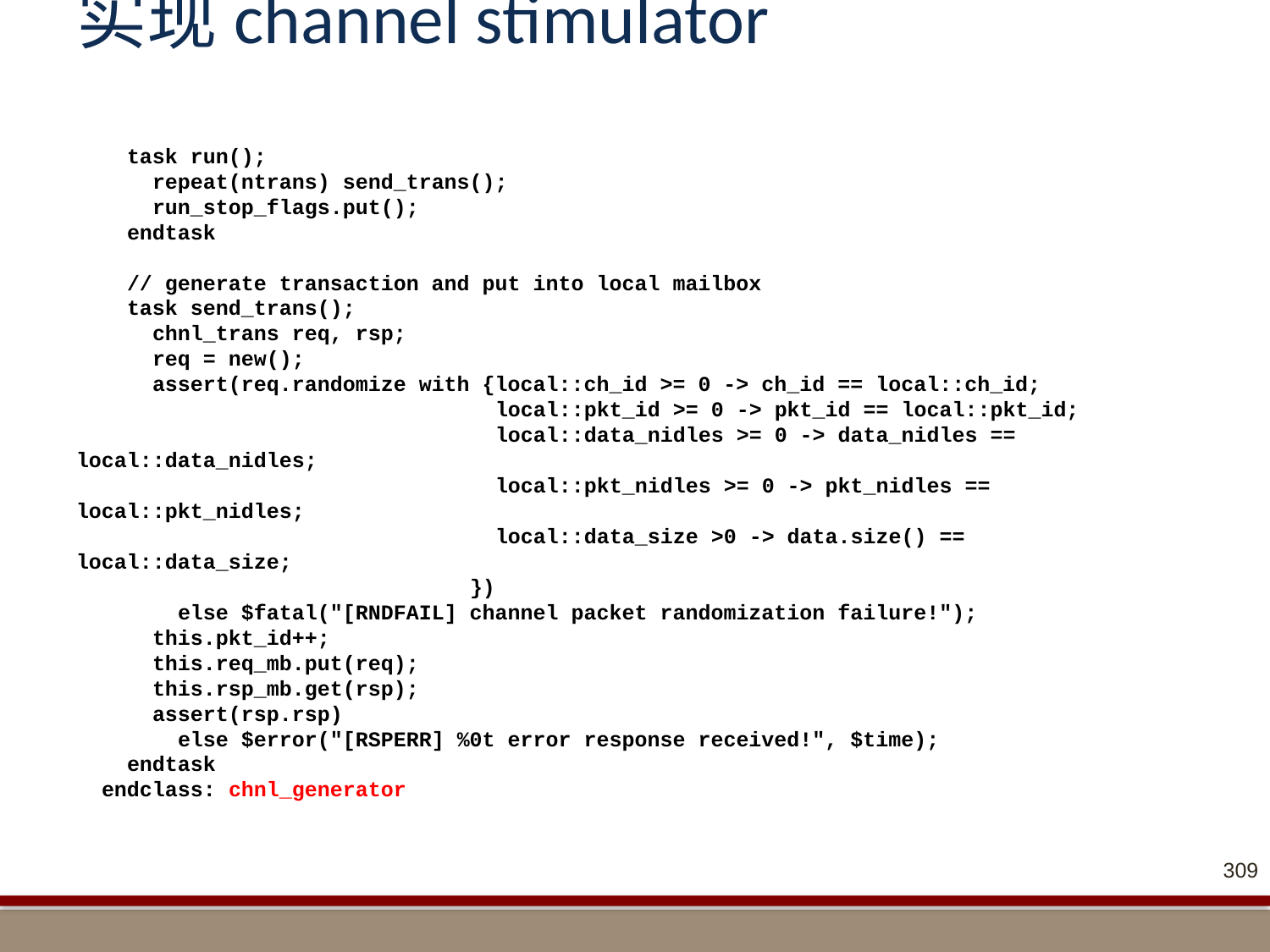

# 实现channel stimulator
    task run();
      repeat(ntrans) send_trans();
      run_stop_flags.put();
    endtask

    // generate transaction and put into local mailbox
    task send_trans();
      chnl_trans req, rsp;
      req = new();
      assert(req.randomize with {local::ch_id >= 0 -> ch_id == local::ch_id;
                                 local::pkt_id >= 0 -> pkt_id == local::pkt_id;
                                 local::data_nidles >= 0 -> data_nidles == local::data_nidles;
                                 local::pkt_nidles >= 0 -> pkt_nidles == local::pkt_nidles;
                                 local::data_size >0 -> data.size() == local::data_size;
                               })
        else $fatal("[RNDFAIL] channel packet randomization failure!");
      this.pkt_id++;
      this.req_mb.put(req);
      this.rsp_mb.get(rsp);
      assert(rsp.rsp)
        else $error("[RSPERR] %0t error response received!", $time);
    endtask
  endclass: chnl_generator
309